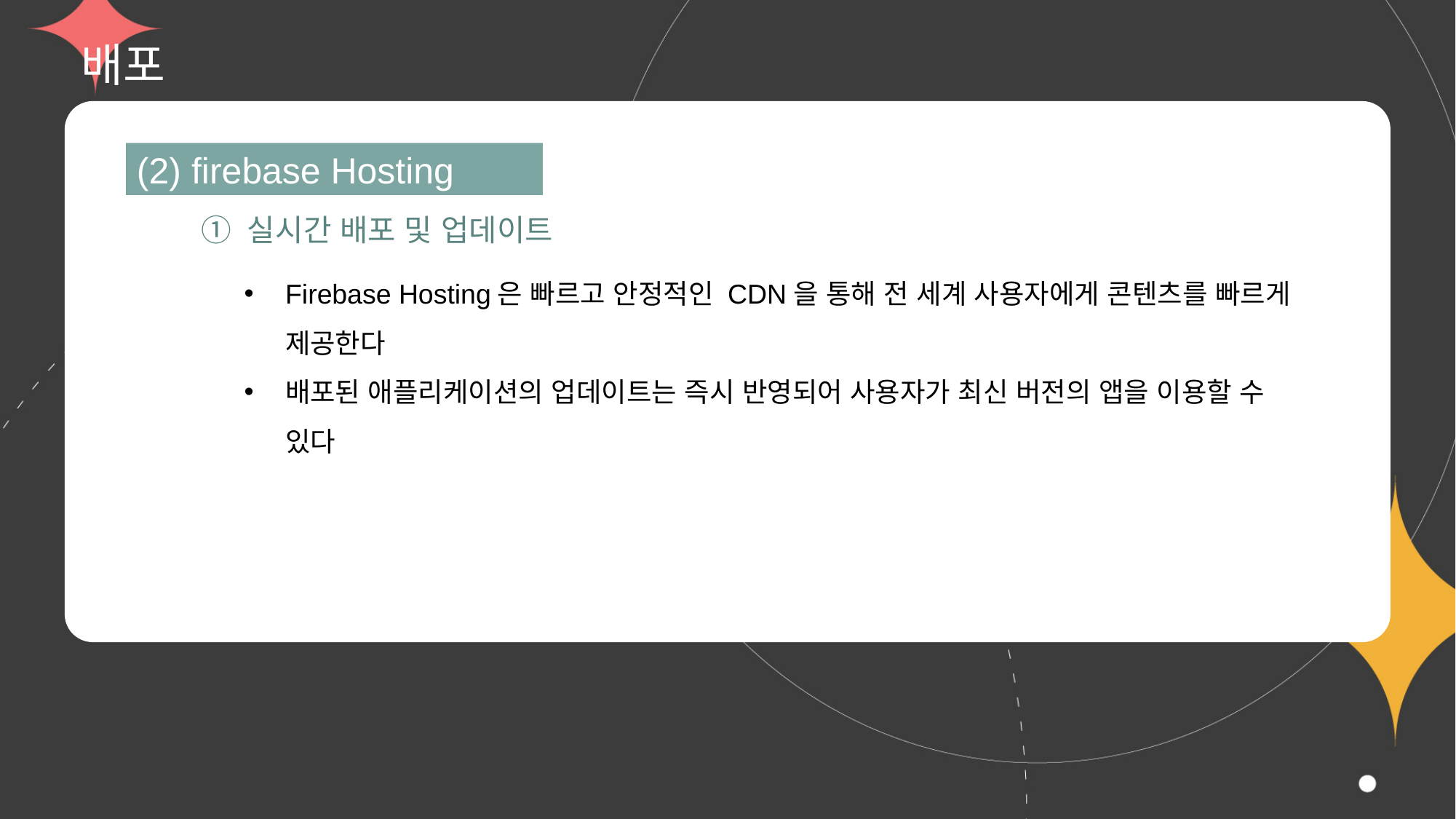

# 배포
(2) firebase Hosting
① 실시간 배포 및 업데이트
Firebase Hosting은 빠르고 안정적인 CDN을 통해 전 세계 사용자에게 콘텐츠를 빠르게 제공한다
배포된 애플리케이션의 업데이트는 즉시 반영되어 사용자가 최신 버전의 앱을 이용할 수 있다